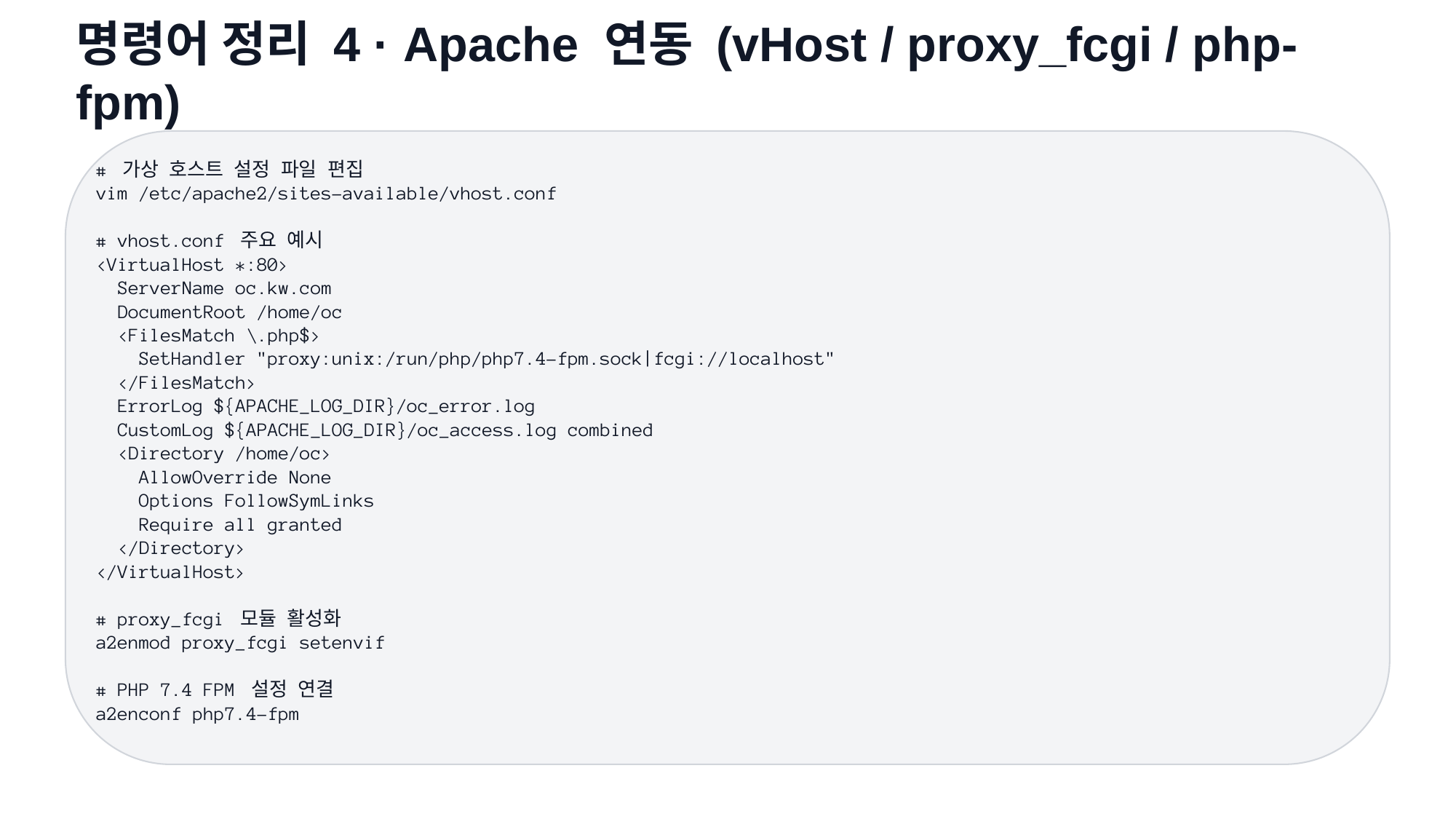

명령어 정리 4 · Apache 연동 (vHost / proxy_fcgi / php-fpm)

# 가상 호스트 설정 파일 편집
vim /etc/apache2/sites-available/vhost.conf

# vhost.conf 주요 예시
<VirtualHost *:80>
  ServerName oc.kw.com
  DocumentRoot /home/oc
  <FilesMatch \.php$>
    SetHandler "proxy:unix:/run/php/php7.4-fpm.sock|fcgi://localhost"
  </FilesMatch>
  ErrorLog ${APACHE_LOG_DIR}/oc_error.log
  CustomLog ${APACHE_LOG_DIR}/oc_access.log combined
  <Directory /home/oc>
    AllowOverride None
    Options FollowSymLinks
    Require all granted
  </Directory>
</VirtualHost>

# proxy_fcgi 모듈 활성화
a2enmod proxy_fcgi setenvif

# PHP 7.4 FPM 설정 연결
a2enconf php7.4-fpm